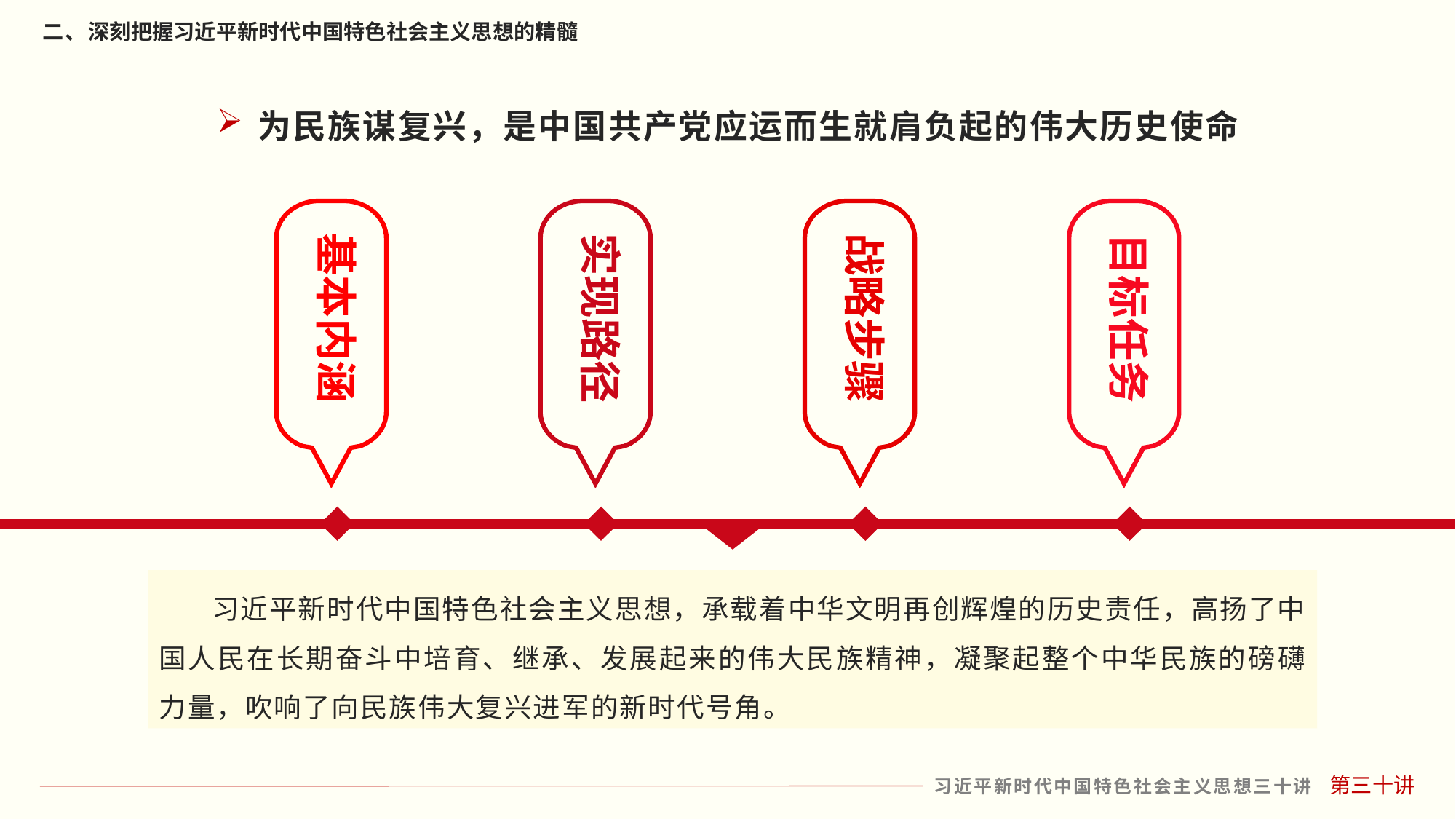

为民族谋复兴，是中国共产党应运而生就肩负起的伟大历史使命
基本内涵
实现路径
战略步骤
目标任务

      习近平新时代中国特色社会主义思想，承载着中华文明再创辉煌的历史责任，高扬了中国人民在长期奋斗中培育、继承、发展起来的伟大民族精神，凝聚起整个中华民族的磅礴力量，吹响了向民族伟大复兴进军的新时代号角。